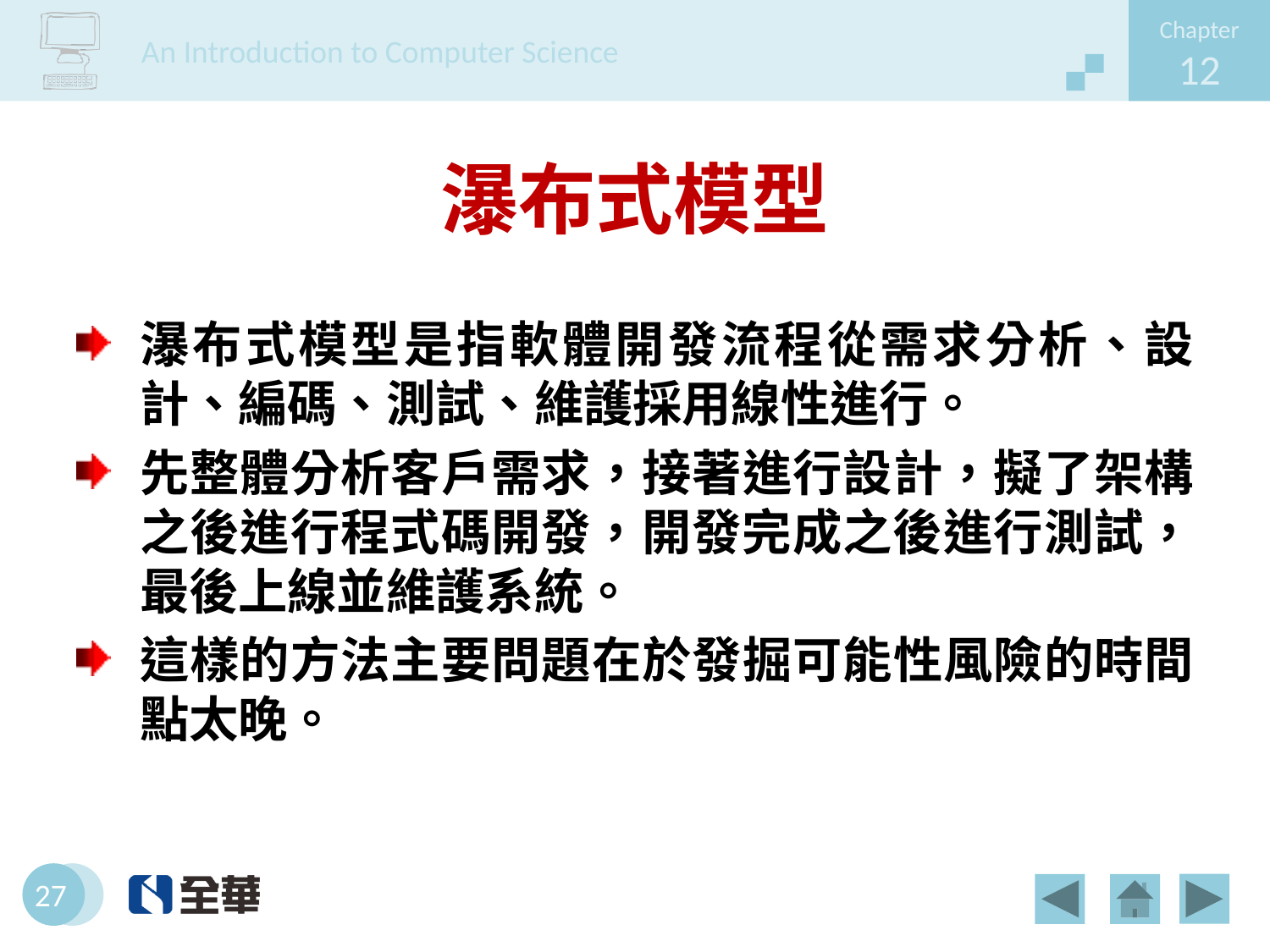

# 瀑布式模型
瀑布式模型是指軟體開發流程從需求分析、設計、編碼、測試、維護採用線性進行。
先整體分析客戶需求，接著進行設計，擬了架構之後進行程式碼開發，開發完成之後進行測試，最後上線並維護系統。
這樣的方法主要問題在於發掘可能性風險的時間點太晚。